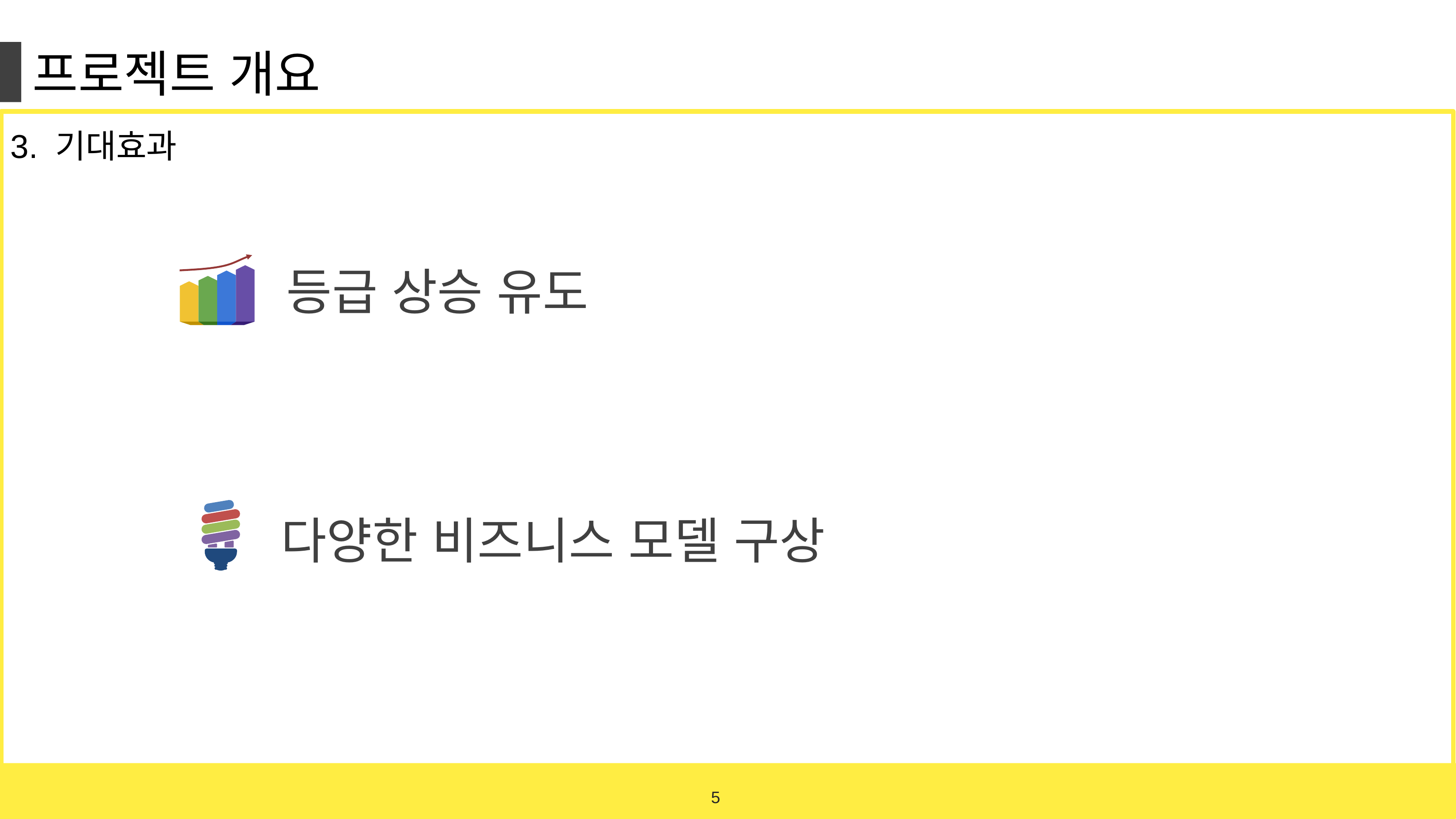

프로젝트 개요

3. 기대효과

등급 상승 유도

다양한 비즈니스 모델 구상